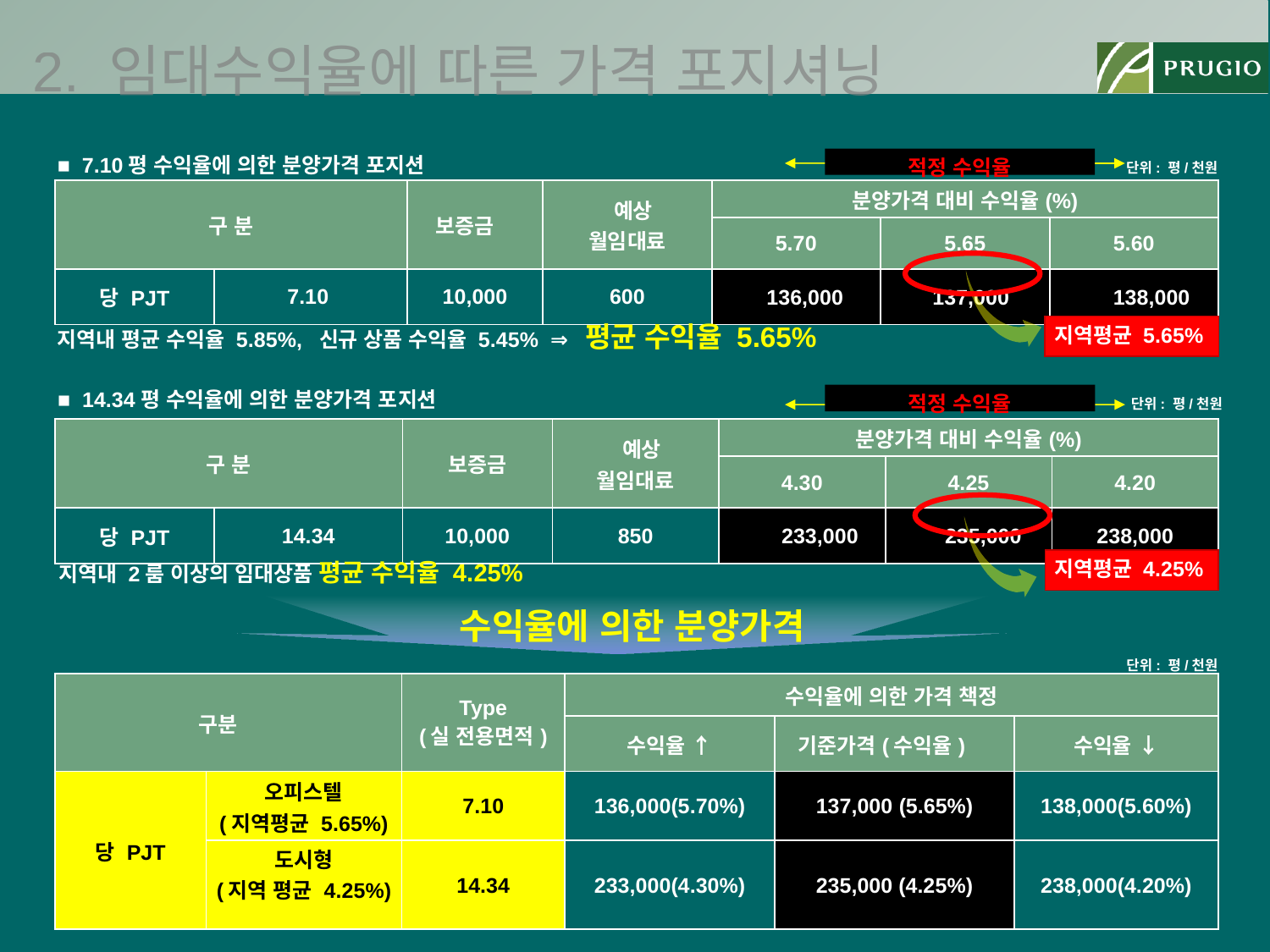

2. 임대수익율에 따른 가격 포지셔닝
■  7.10평 수익율에 의한 분양가격 포지션
단위: 평/천원
적정 수익율

| 구 분 |  | 보증금 | 예상 월임대료 | 분양가격 대비 수익율(%) |  |  |
| --- | --- | --- | --- | --- | --- | --- |
|  |  |  |  | 5.70 | 5.65 | 5.60 |
| 당 PJT | 7.10 | 10,000 | 600 | 136,000 | 137,000 | 138,000 |

지역내 평균 수익율 5.85%,  신규 상품 수익율 5.45%  ⇒  평균 수익율 5.65%
지역평균 5.65%
■  14.34평 수익율에 의한 분양가격 포지션
단위: 평/천원
적정 수익율

| 구 분 |  | 보증금 | 예상 월임대료 | 분양가격 대비 수익율(%) |  |  |
| --- | --- | --- | --- | --- | --- | --- |
|  |  |  |  | 4.30 | 4.25 | 4.20 |
| 당 PJT | 14.34 | 10,000 | 850 | 233,000 | 235,000 | 238,000 |

지역내 2룸 이상의 임대상품 평균 수익율 4.25%

지역평균 4.25%
수익율에 의한 분양가격

단위: 평/천원
| 구분 |  | Type (실 전용면적) | 수익율에 의한 가격 책정 |  |  |
| --- | --- | --- | --- | --- | --- |
|  |  |  | 수익율 ↑ | 기준가격(수익율) | 수익율 ↓ |
| 당 PJT | 오피스텔 (지역평균 5.65%) | 7.10 | 136,000(5.70%) | 137,000 (5.65%) | 138,000(5.60%) |
|  | 도시형 (지역 평균 4.25%) | 14.34 | 233,000(4.30%) | 235,000 (4.25%) | 238,000(4.20%) |